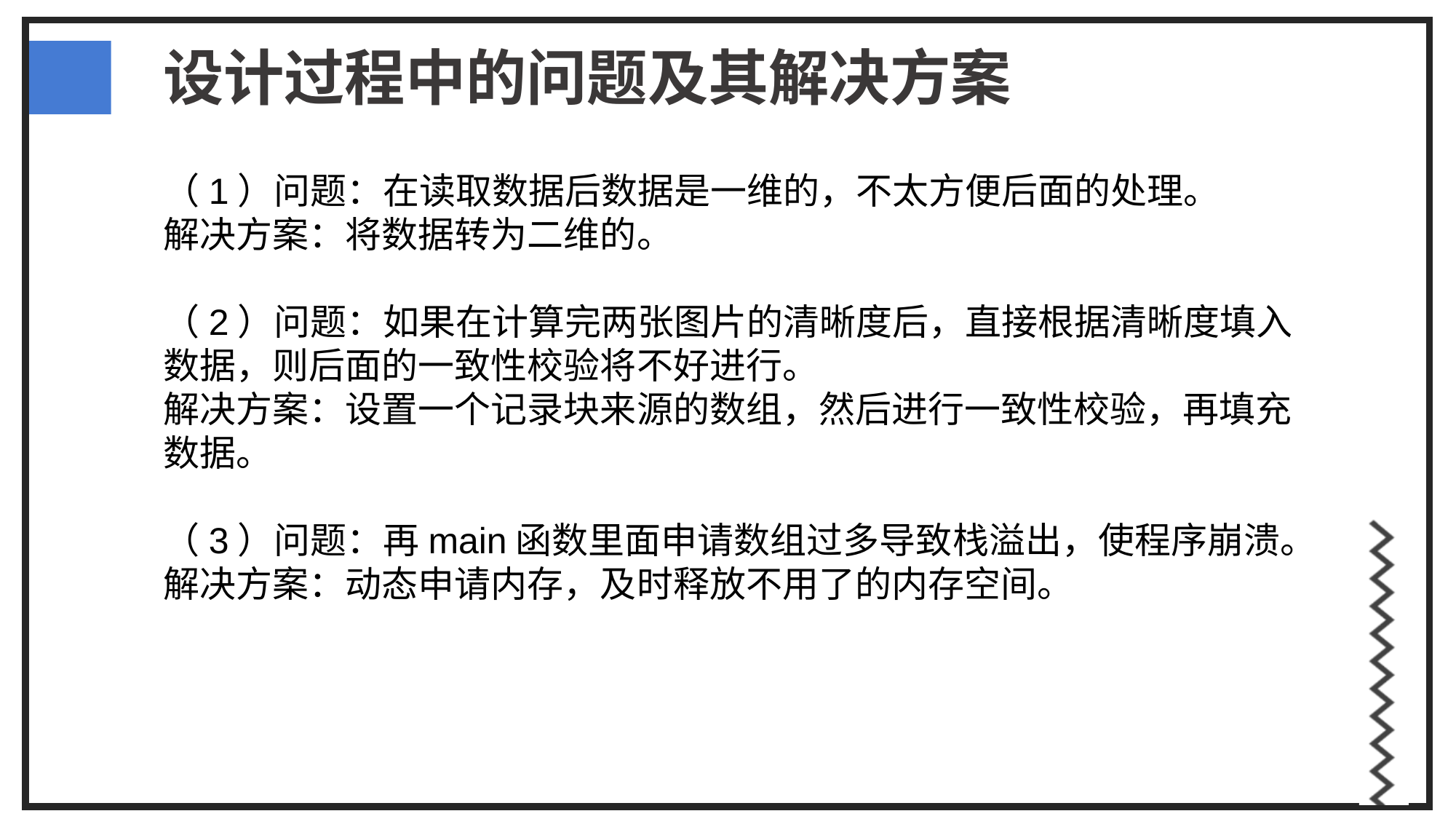

# 设计过程中的问题及其解决方案
（1）问题：在读取数据后数据是一维的，不太方便后面的处理。
解决方案：将数据转为二维的。

（2）问题：如果在计算完两张图片的清晰度后，直接根据清晰度填入数据，则后面的一致性校验将不好进行。
解决方案：设置一个记录块来源的数组，然后进行一致性校验，再填充数据。

（3）问题：再main函数里面申请数组过多导致栈溢出，使程序崩溃。
解决方案：动态申请内存，及时释放不用了的内存空间。